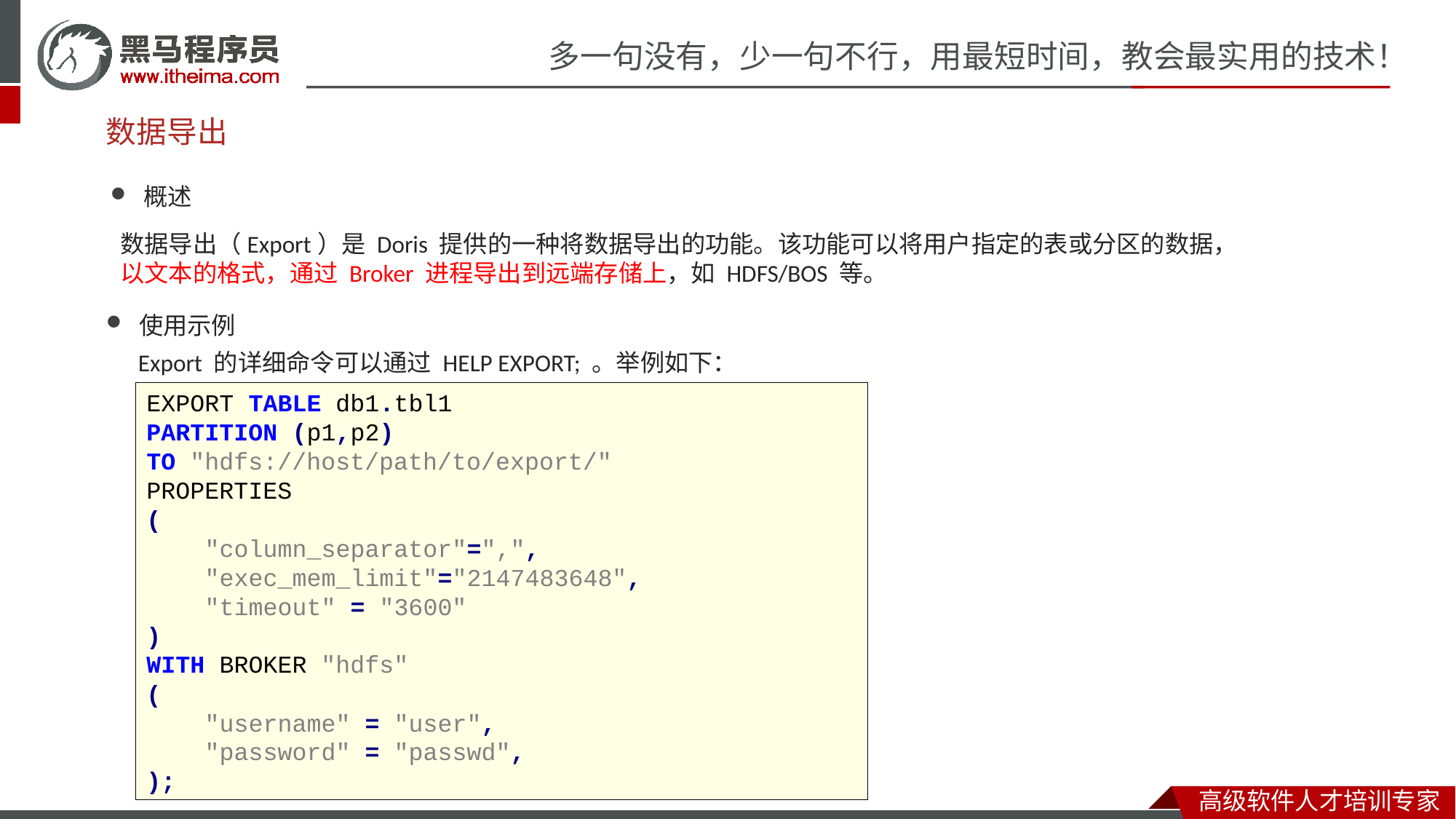

# 数据导出
概述
数据导出（Export）是 Doris 提供的一种将数据导出的功能。该功能可以将用户指定的表或分区的数据，以文本的格式，通过 Broker 进程导出到远端存储上，如 HDFS/BOS 等。
使用示例
Export 的详细命令可以通过 HELP EXPORT; 。举例如下：
EXPORT TABLE db1.tbl1
PARTITION (p1,p2)
TO "hdfs://host/path/to/export/"
PROPERTIES
(
    "column_separator"=",",
    "exec_mem_limit"="2147483648",
    "timeout" = "3600"
)
WITH BROKER "hdfs"
(
    "username" = "user",
    "password" = "passwd",
);